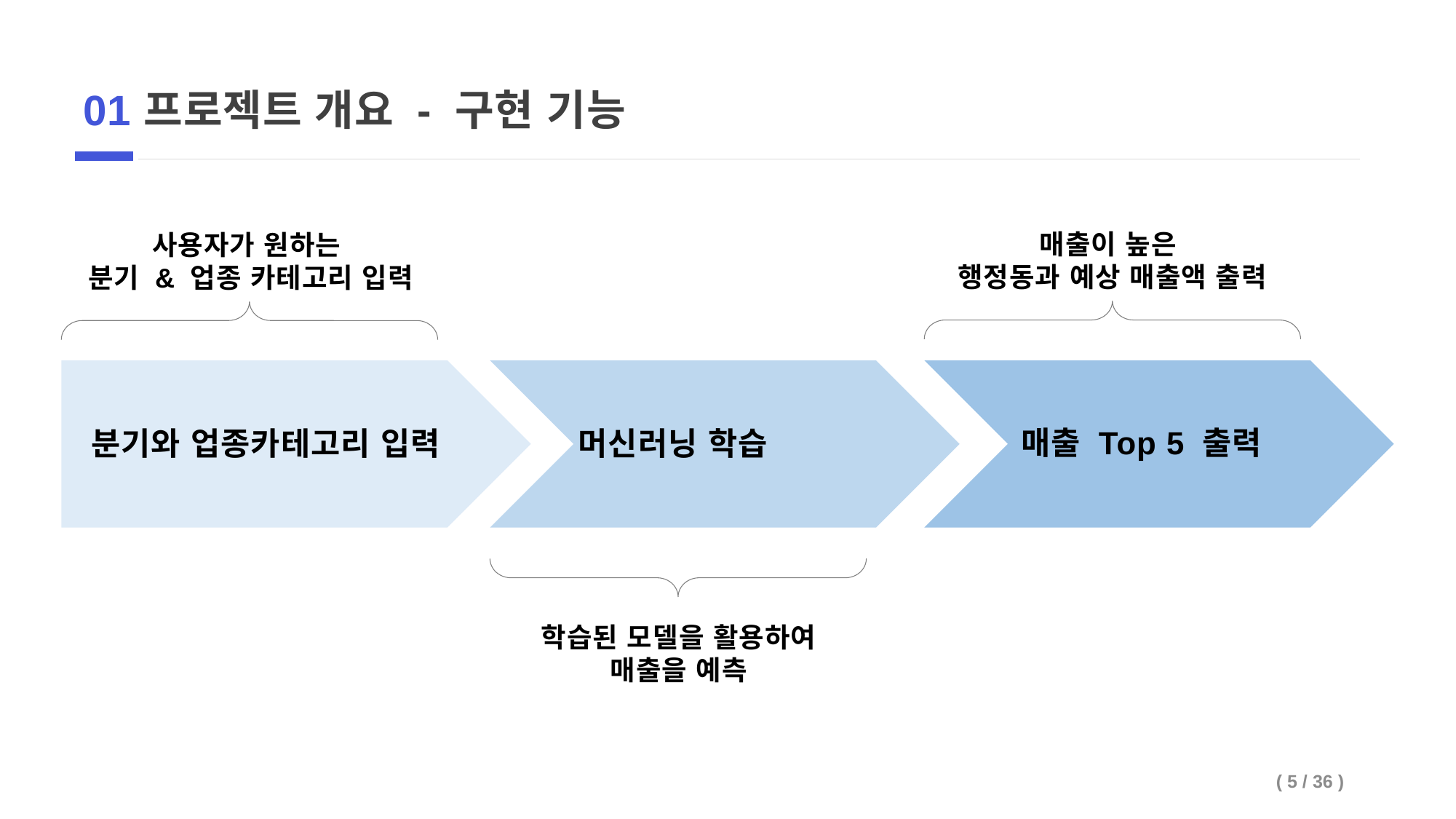

01
프로젝트 개요 - 구현 기능

매출이 높은
행정동과 예상 매출액 출력
사용자가 원하는
분기 & 업종 카테고리 입력

매출 Top 5 출력
분기와 업종카테고리 입력
머신러닝 학습
학습된 모델을 활용하여
매출을 예측
( 5 / 36 )